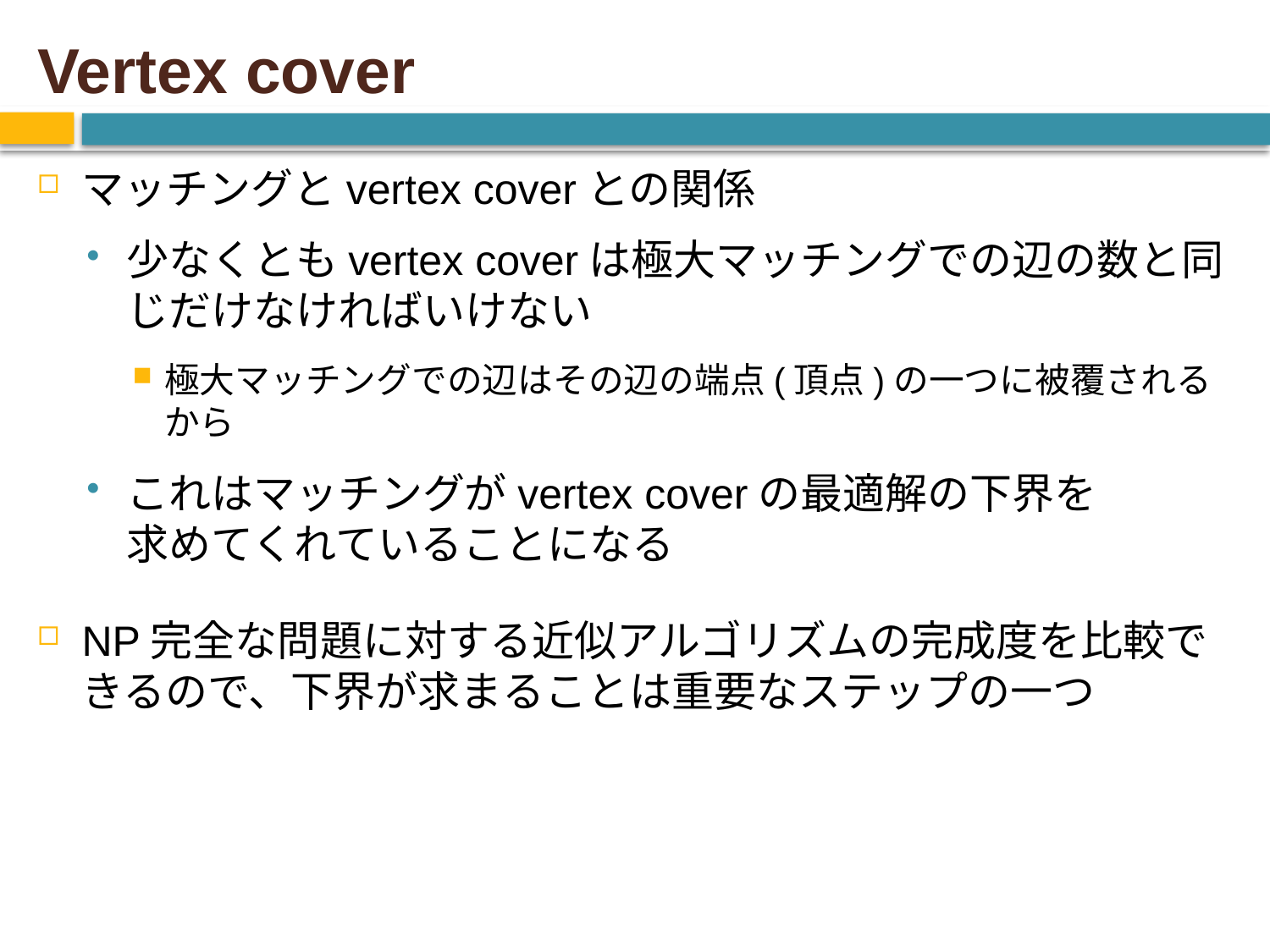

# Vertex cover
マッチングとvertex coverとの関係
少なくともvertex coverは極大マッチングでの辺の数と同じだけなければいけない
極大マッチングでの辺はその辺の端点(頂点)の一つに被覆される
から
これはマッチングがvertex coverの最適解の下界を
求めてくれていることになる
NP完全な問題に対する近似アルゴリズムの完成度を比較できるので、下界が求まることは重要なステップの一つ